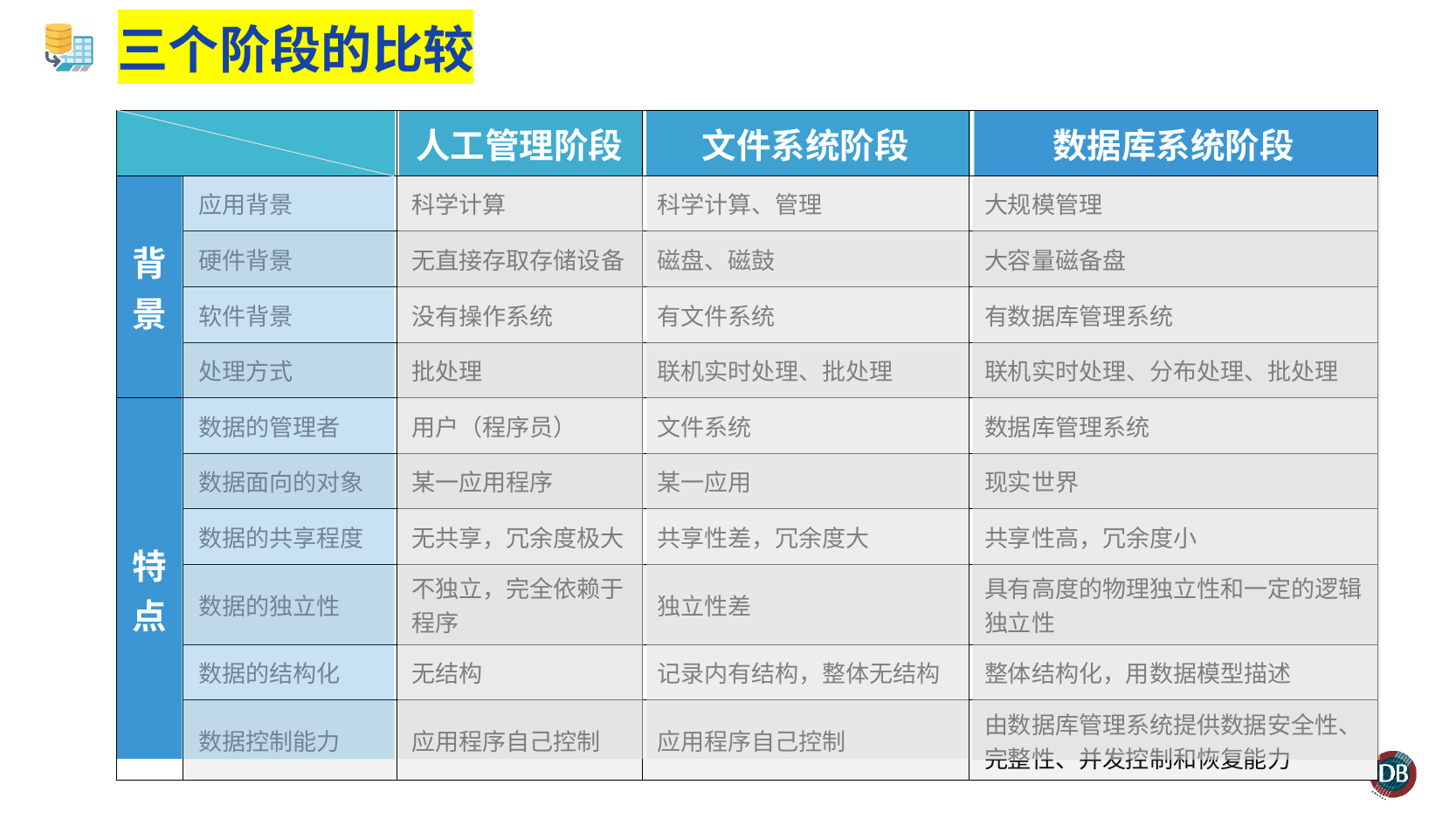

# 三个阶段的比较

|  |  | 人工管理阶段 | 文件系统阶段 | 数据库系统阶段 |
| --- | --- | --- | --- | --- |
| 背 景 | 应用背景 | 科学计算 | 科学计算、管理 | 大规模管理 |
|  | 硬件背景 | 无直接存取存储设备 | 磁盘、磁鼓 | 大容量磁备盘 |
|  | 软件背景 | 没有操作系统 | 有文件系统 | 有数据库管理系统 |
|  | 处理方式 | 批处理 | 联机实时处理、批处理 | 联机实时处理、分布处理、批处理 |
| 特 点 | 数据的管理者 | 用户（程序员） | 文件系统 | 数据库管理系统 |
|  | 数据面向的对象 | 某一应用程序 | 某一应用 | 现实世界 |
|  | 数据的共享程度 | 无共享，冗余度极大 | 共享性差，冗余度大 | 共享性高，冗余度小 |
|  | 数据的独立性 | 不独立，完全依赖于程序 | 独立性差 | 具有高度的物理独立性和一定的逻辑独立性 |
|  | 数据的结构化 | 无结构 | 记录内有结构，整体无结构 | 整体结构化，用数据模型描述 |
|  | 数据控制能力 | 应用程序自己控制 | 应用程序自己控制 | 由数据库管理系统提供数据安全性、完整性、并发控制和恢复能力 |